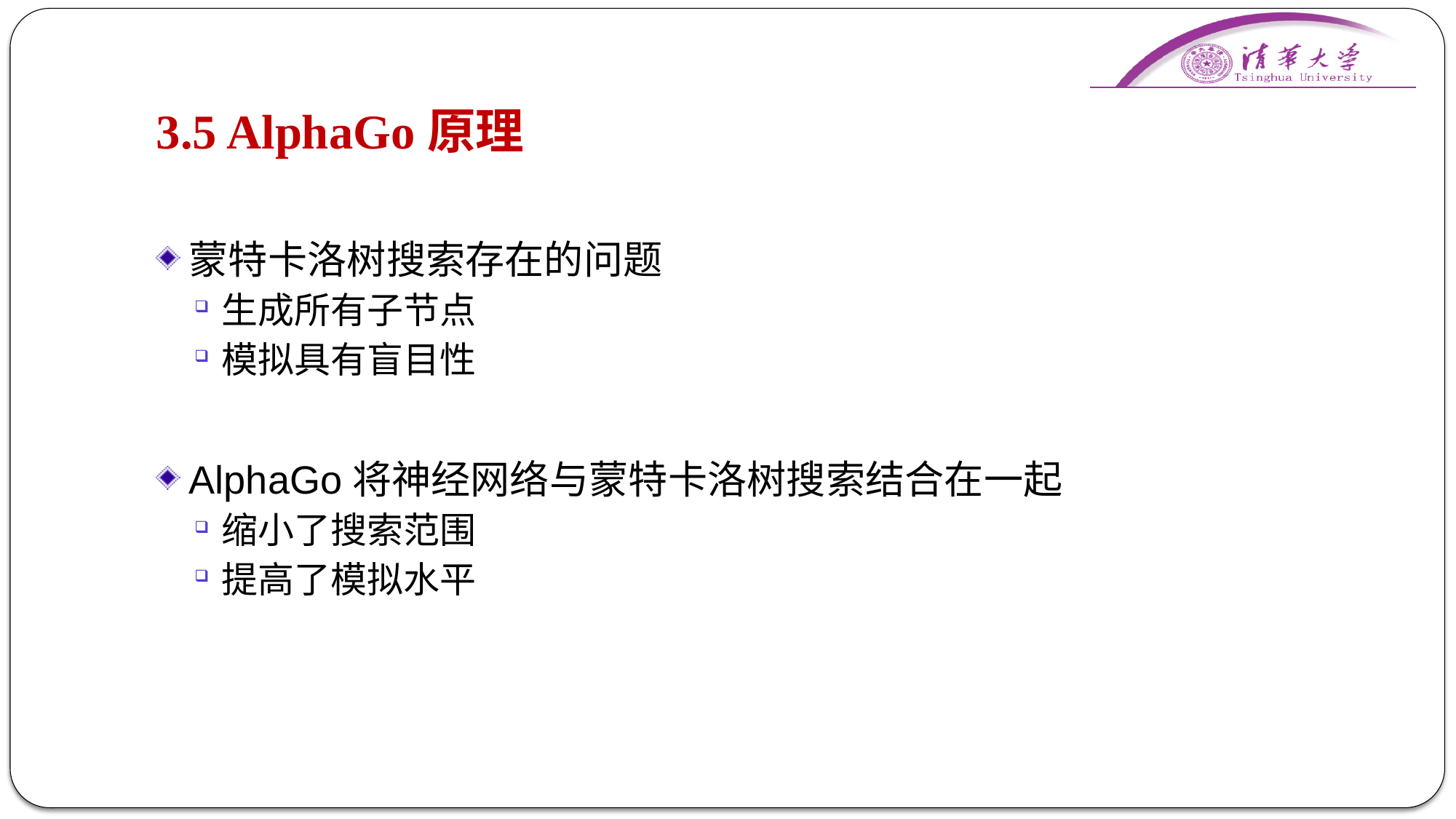

# 3.5 AlphaGo原理

蒙特卡洛树搜索存在的问题
生成所有子节点
模拟具有盲目性

AlphaGo将神经网络与蒙特卡洛树搜索结合在一起
缩小了搜索范围
提高了模拟水平